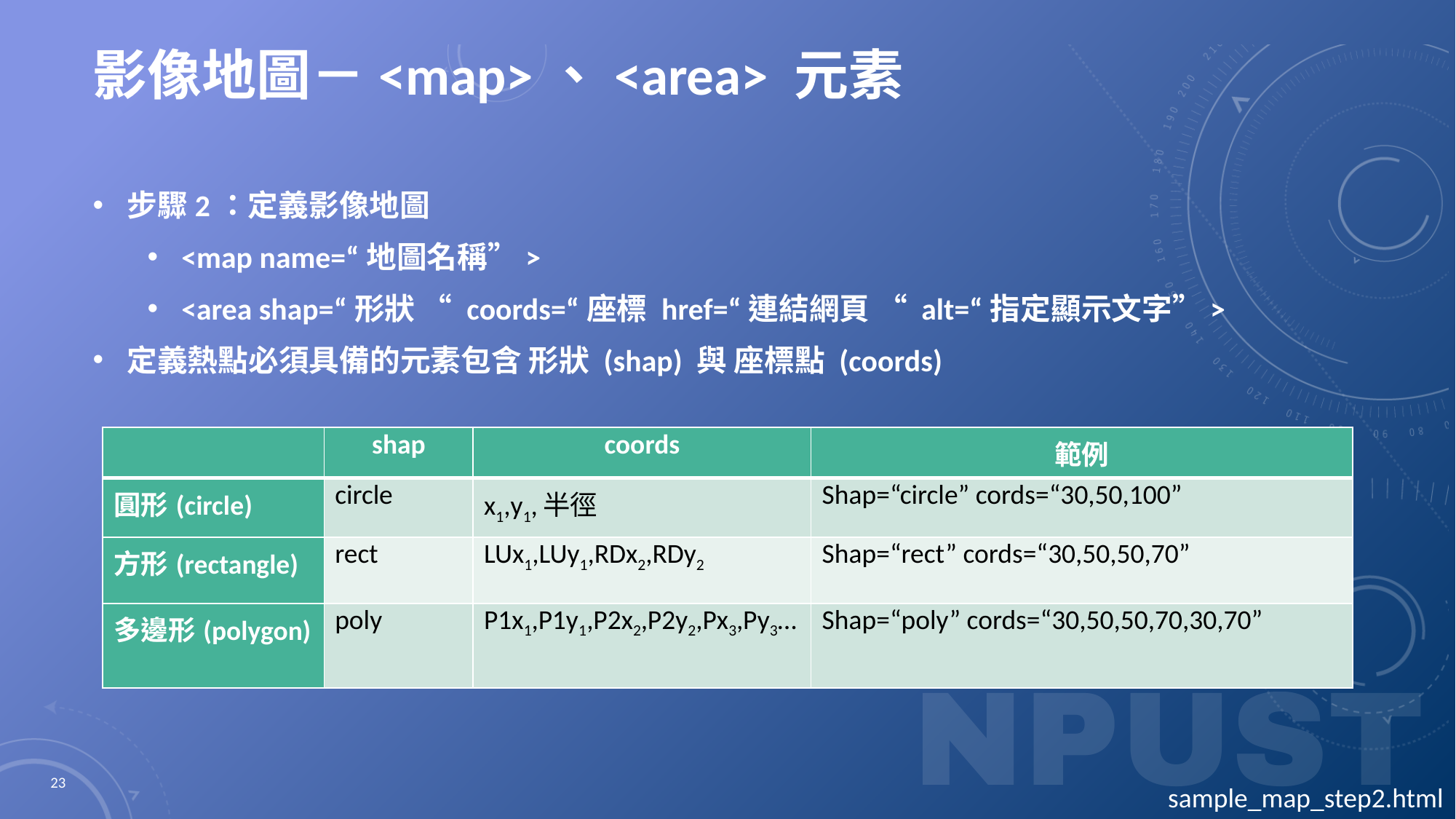

# 影像地圖－<map>、<area> 元素
步驟2：定義影像地圖
<map name=“地圖名稱”>
<area shap=“形狀 “ coords=“座標 href=“連結網頁 “ alt=“指定顯示文字”>
定義熱點必須具備的元素包含 形狀 (shap) 與 座標點 (coords)

|  | shap | coords | 範例 |
| --- | --- | --- | --- |
| 圓形(circle) | circle | x1,y1,半徑 | Shap=“circle” cords=“30,50,100” |
| 方形(rectangle) | rect | LUx1,LUy1,RDx2,RDy2 | Shap=“rect” cords=“30,50,50,70” |
| 多邊形(polygon) | poly | P1x1,P1y1,P2x2,P2y2,Px3,Py3… | Shap=“poly” cords=“30,50,50,70,30,70” |

23
sample_map_step2.html